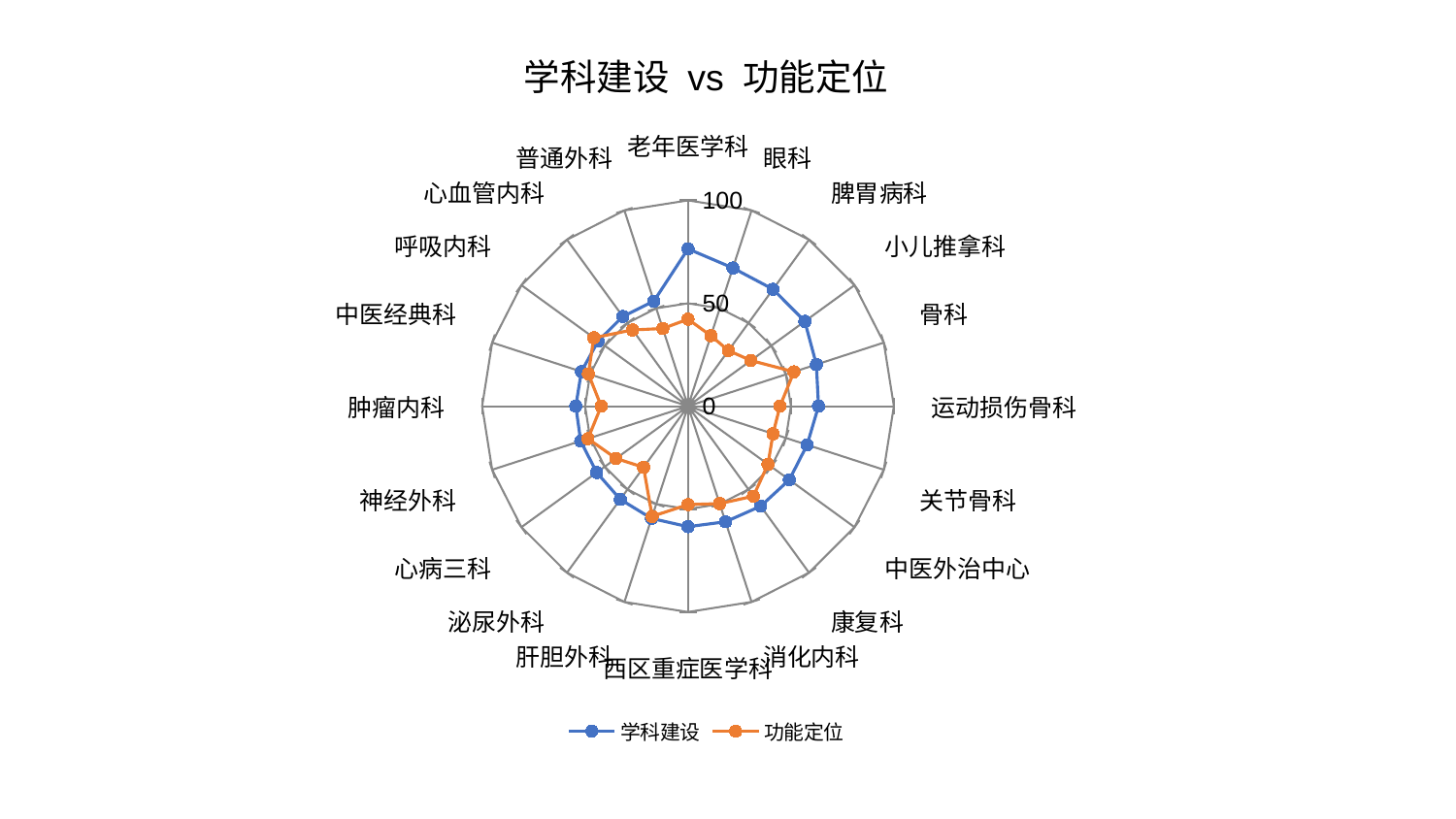

### Chart: 学科建设 vs 功能定位

| Category | 学科建设 | 功能定位 |
|---|---|---|
| 老年医学科 | 76.43719622291691 | 42.27514450779174 |
| 眼科 | 70.60703573795948 | 36.02429572034001 |
| 脾胃病科 | 70.24403051827142 | 33.43311237569134 |
| 小儿推拿科 | 70.14827475219944 | 37.794581261135974 |
| 骨科 | 65.58462025318538 | 54.104734868007405 |
| 运动损伤骨科 | 63.39874454429036 | 44.68579519632219 |
| 关节骨科 | 60.85254953643142 | 43.44005422933796 |
| 中医外治中心 | 60.84445302086596 | 48.0311542912895 |
| 康复科 | 60.074311304631856 | 54.08186573772173 |
| 消化内科 | 59.060545315294 | 49.763613758803295 |
| 西区重症医学科 | 58.56042462702723 | 47.8204791805282 |
| 肝胆外科 | 57.36361561880967 | 56.314898627285395 |
| 泌尿外科 | 55.96874531312615 | 36.71862011164628 |
| 心病三科 | 54.83359223759137 | 43.21555906709319 |
| 神经外科 | 54.803887505855194 | 51.10063663570324 |
| 肿瘤内科 | 54.500356929932394 | 42.16964659637055 |
| 中医经典科 | 54.46232808589673 | 50.90279961233439 |
| 呼吸内科 | 53.910419220245785 | 56.55893392209516 |
| 心血管内科 | 53.86004828089695 | 45.80912676782625 |
| 普通外科 | 53.657774232154004 | 39.67939215766578 |
15